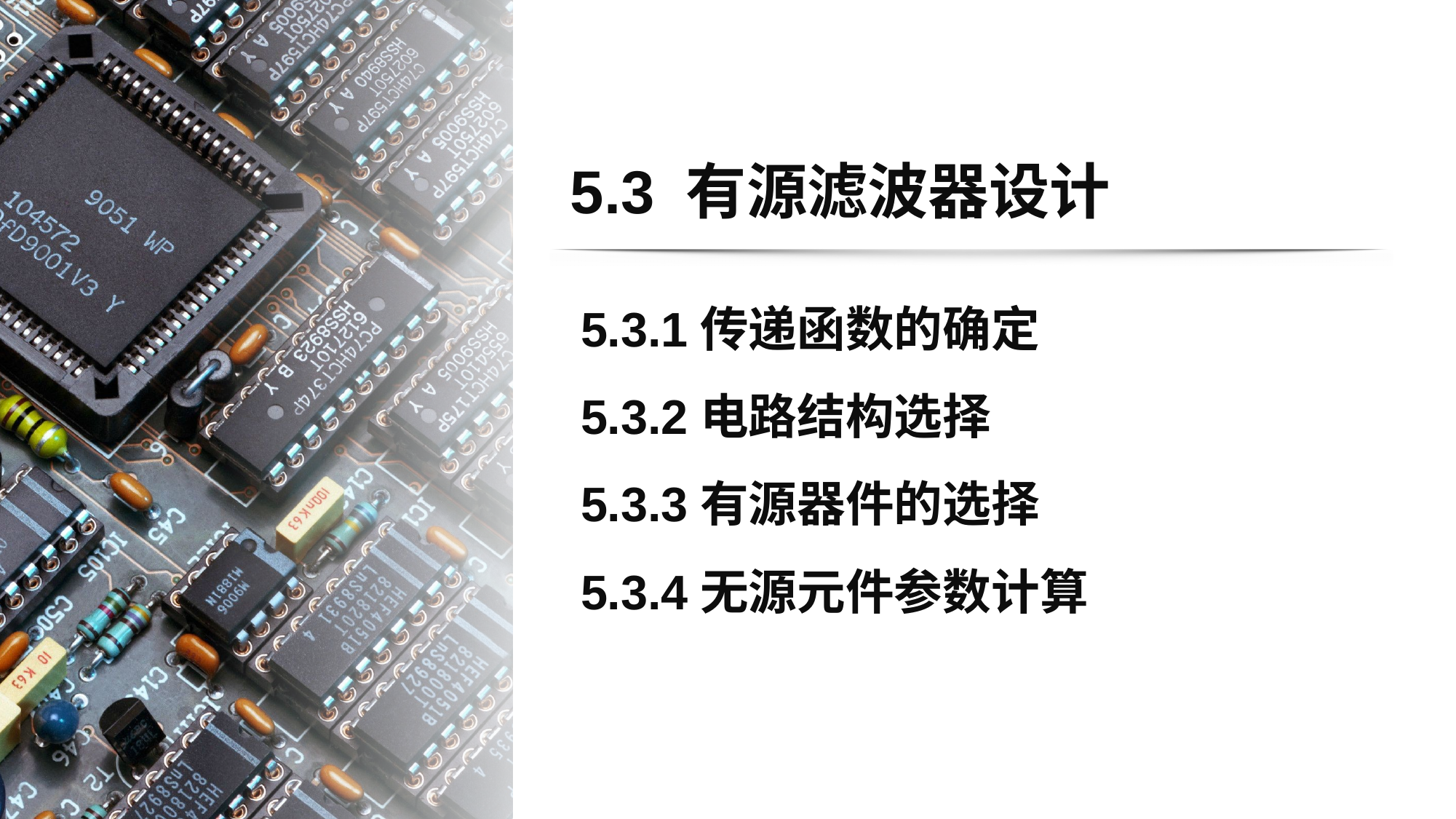

# 5.3 有源滤波器设计
5.3.1传递函数的确定
5.3.2电路结构选择
5.3.3有源器件的选择
5.3.4无源元件参数计算